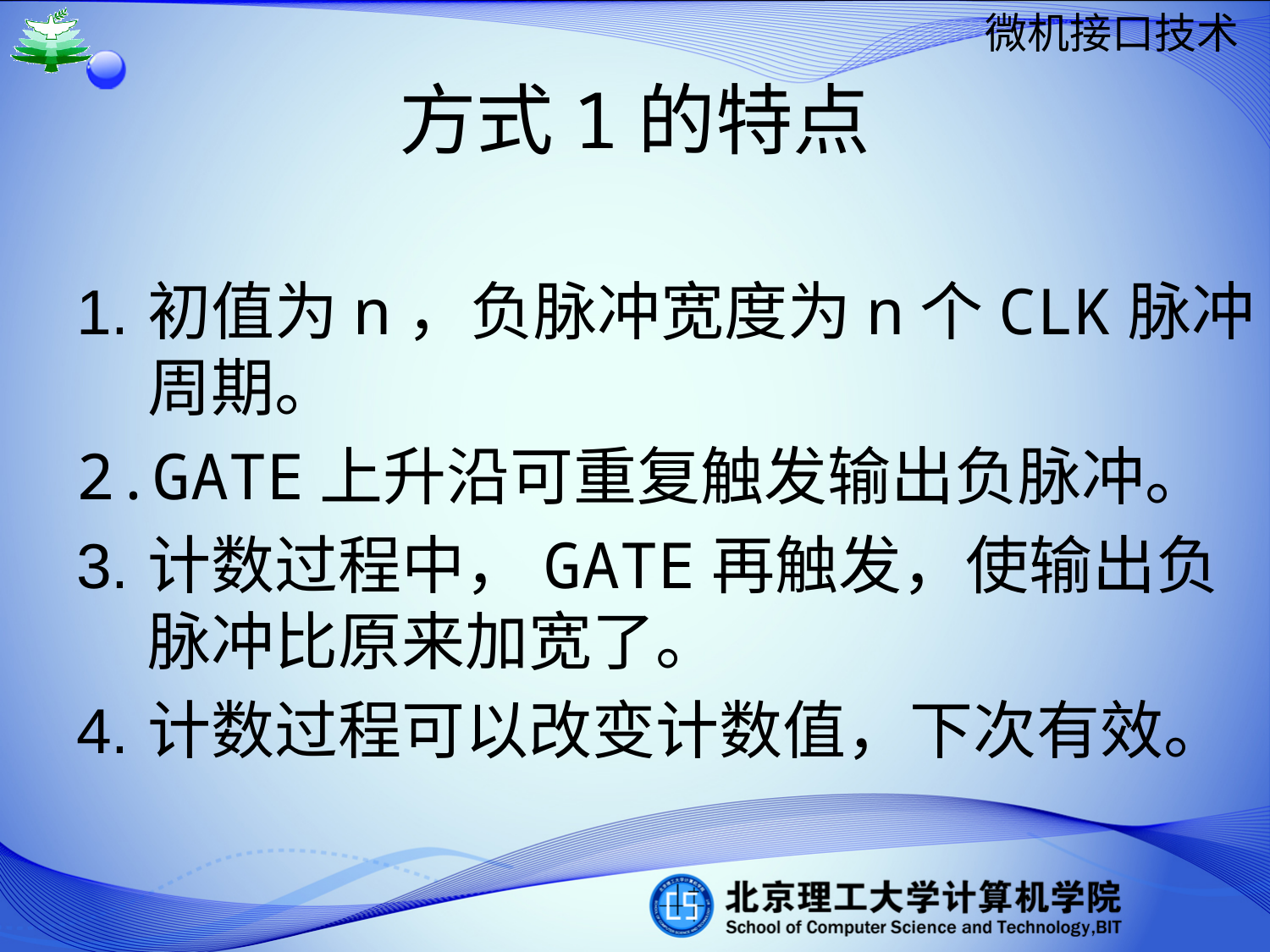

# 方式1的特点
初值为n，负脉冲宽度为n个CLK脉冲周期。
GATE上升沿可重复触发输出负脉冲。
计数过程中，GATE再触发，使输出负脉冲比原来加宽了。
计数过程可以改变计数值，下次有效。